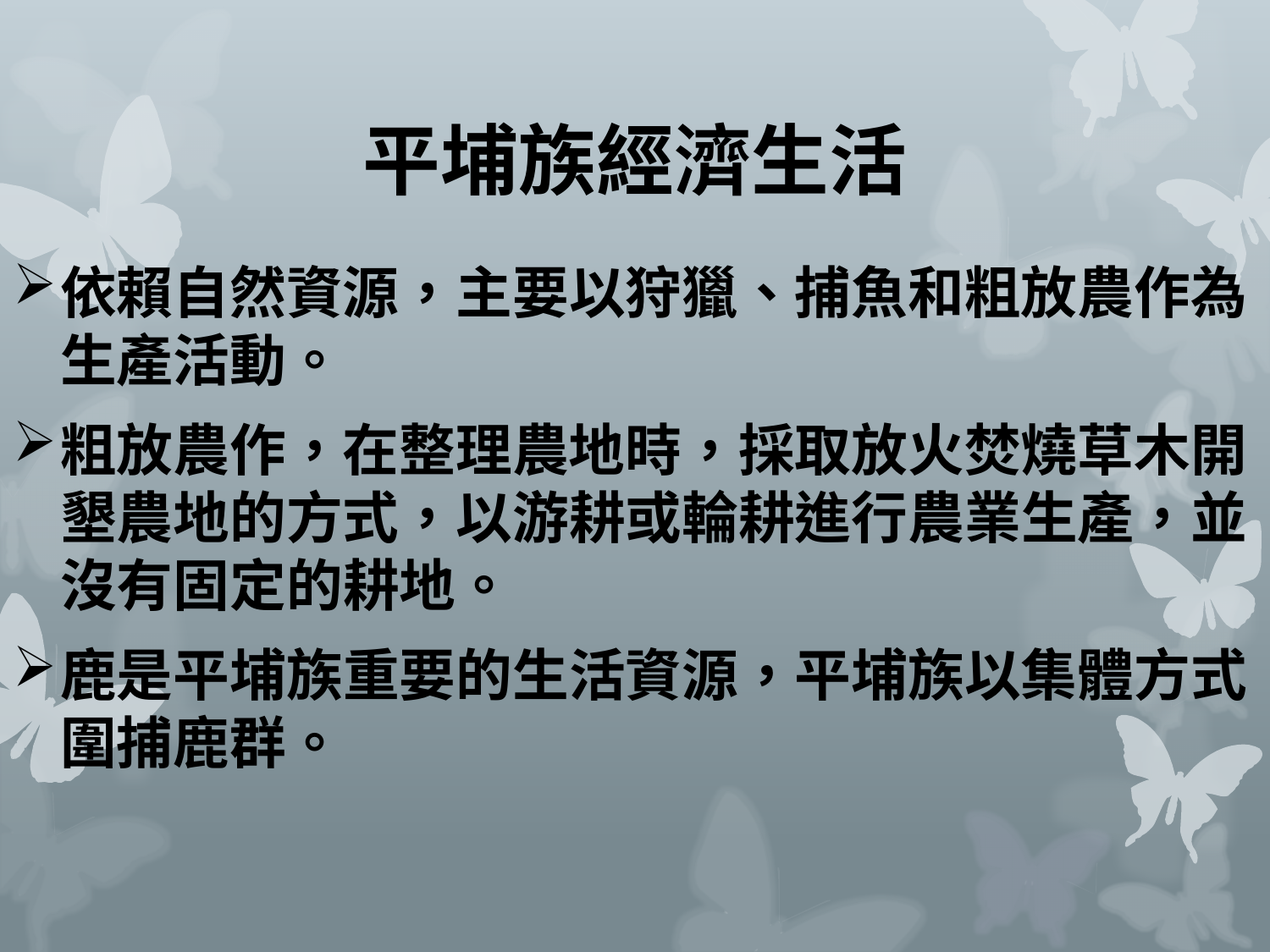

# 平埔族經濟生活
依賴自然資源，主要以狩獵、捕魚和粗放農作為生產活動。
粗放農作，在整理農地時，採取放火焚燒草木開墾農地的方式，以游耕或輪耕進行農業生產，並沒有固定的耕地。
鹿是平埔族重要的生活資源，平埔族以集體方式圍捕鹿群。